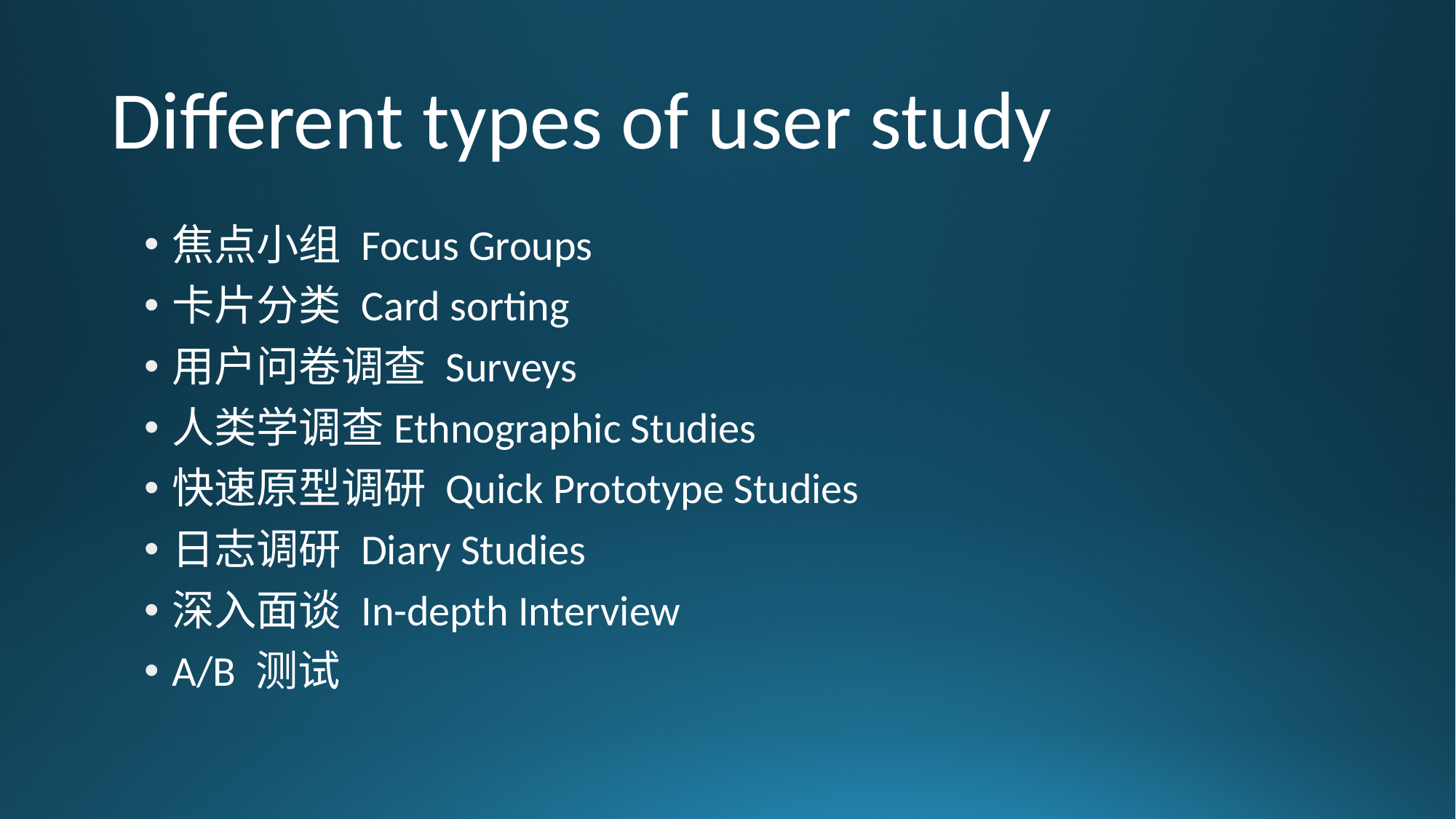

# Different types of user study
焦点小组 Focus Groups
卡片分类 Card sorting
用户问卷调查 Surveys
人类学调查Ethnographic Studies
快速原型调研 Quick Prototype Studies
日志调研 Diary Studies
深入面谈 In-depth Interview
A/B 测试